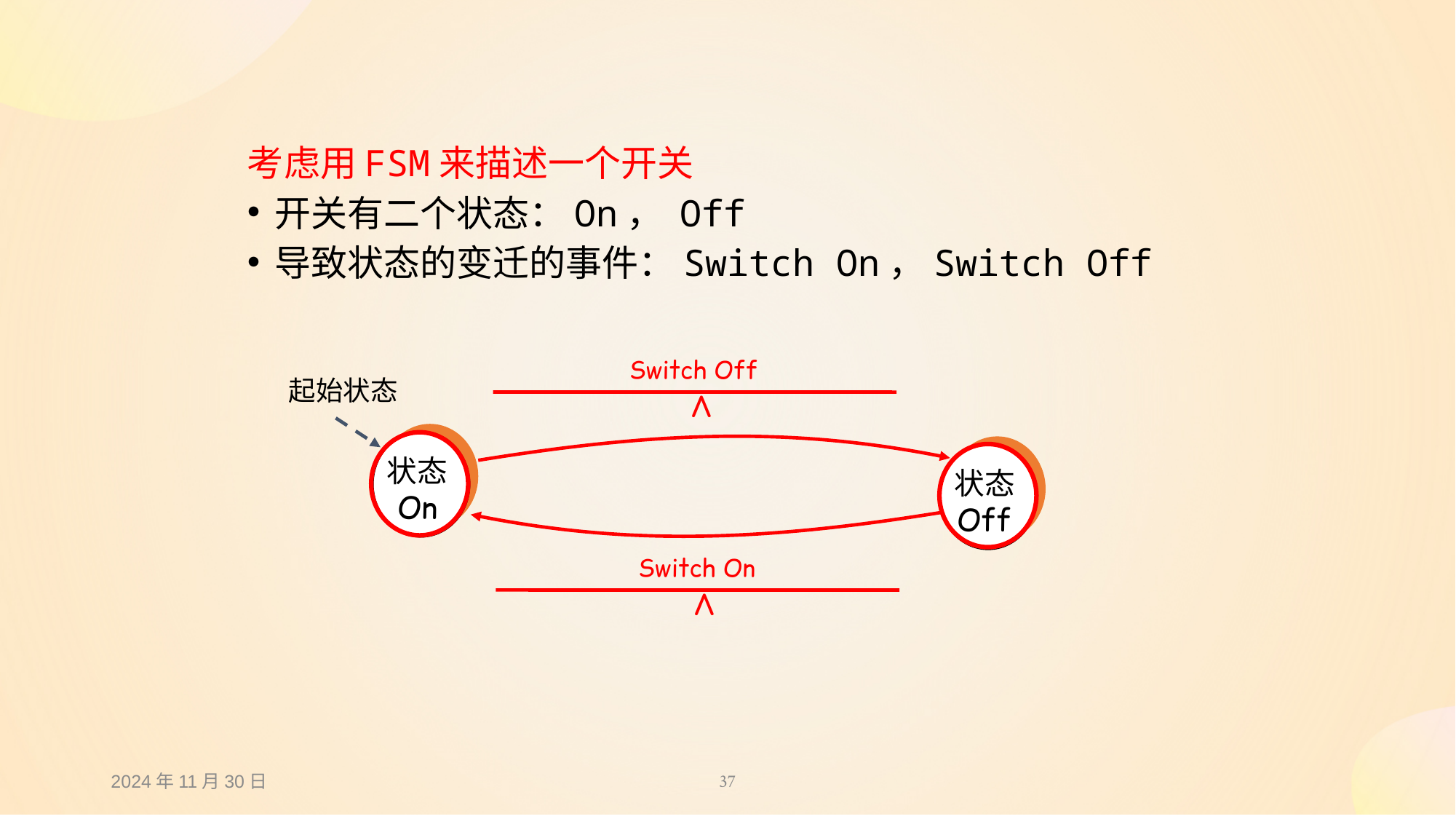

考虑用FSM来描述一个开关
开关有二个状态：On， Off
导致状态的变迁的事件：Switch On，Switch Off

Switch Off
Λ

起始状态

状态
On

状态
Off

Switch On
Λ

2024年11月30日
37